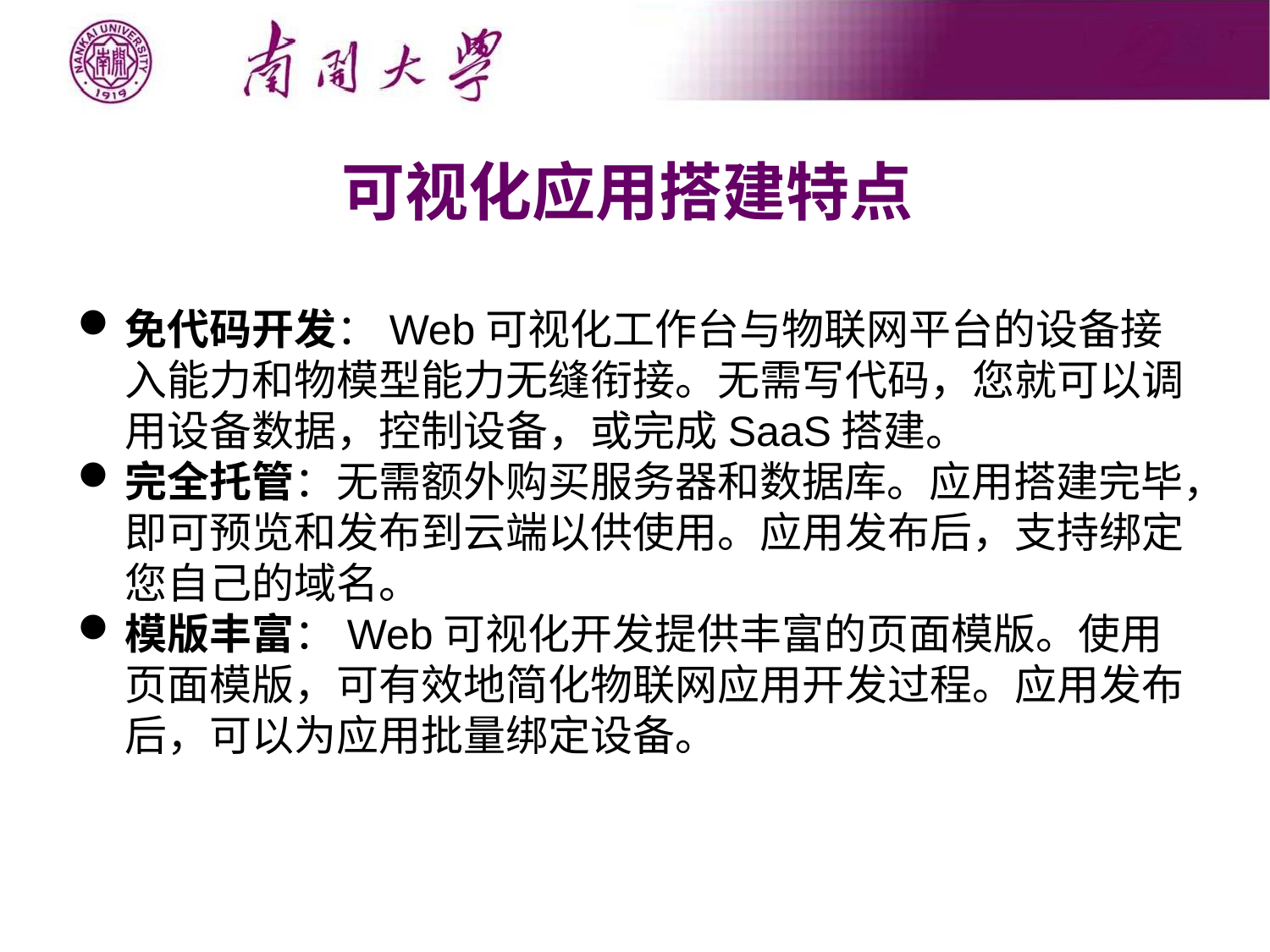

可视化应用搭建特点
免代码开发：Web可视化工作台与物联网平台的设备接入能力和物模型能力无缝衔接。无需写代码，您就可以调用设备数据，控制设备，或完成SaaS搭建。
完全托管：无需额外购买服务器和数据库。应用搭建完毕，即可预览和发布到云端以供使用。应用发布后，支持绑定您自己的域名。
模版丰富：Web可视化开发提供丰富的页面模版。使用页面模版，可有效地简化物联网应用开发过程。应用发布后，可以为应用批量绑定设备。